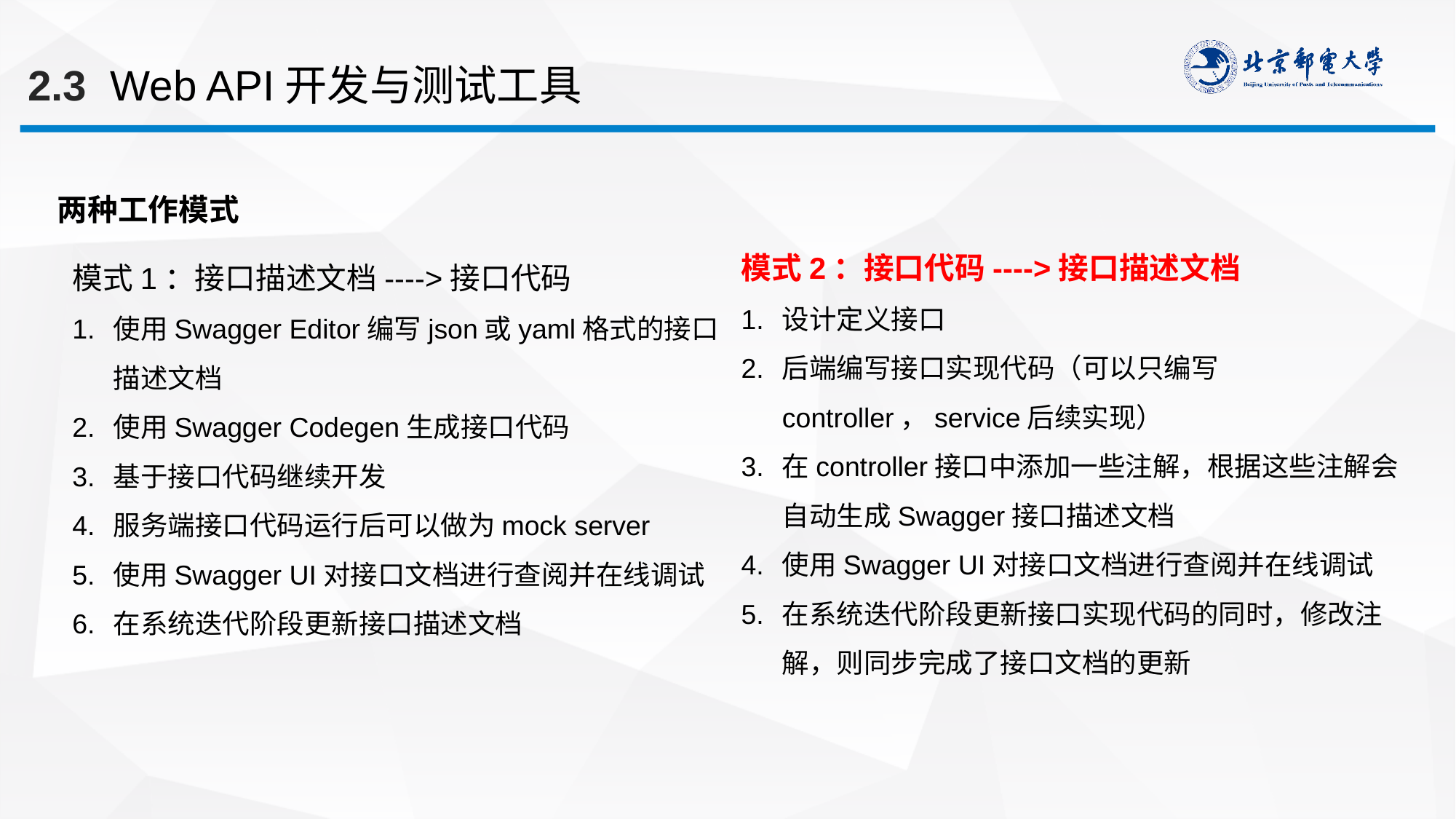

2.3  Web API开发与测试工具

两种工作模式

模式2：接口代码---->接口描述文档
设计定义接口
后端编写接口实现代码（可以只编写controller，service后续实现）
在controller接口中添加一些注解，根据这些注解会自动生成Swagger接口描述文档
使用Swagger UI对接口文档进行查阅并在线调试
在系统迭代阶段更新接口实现代码的同时，修改注解，则同步完成了接口文档的更新
模式1：接口描述文档---->接口代码
使用Swagger Editor编写json或yaml格式的接口描述文档
使用Swagger Codegen生成接口代码
基于接口代码继续开发
服务端接口代码运行后可以做为mock server
使用Swagger UI对接口文档进行查阅并在线调试
在系统迭代阶段更新接口描述文档